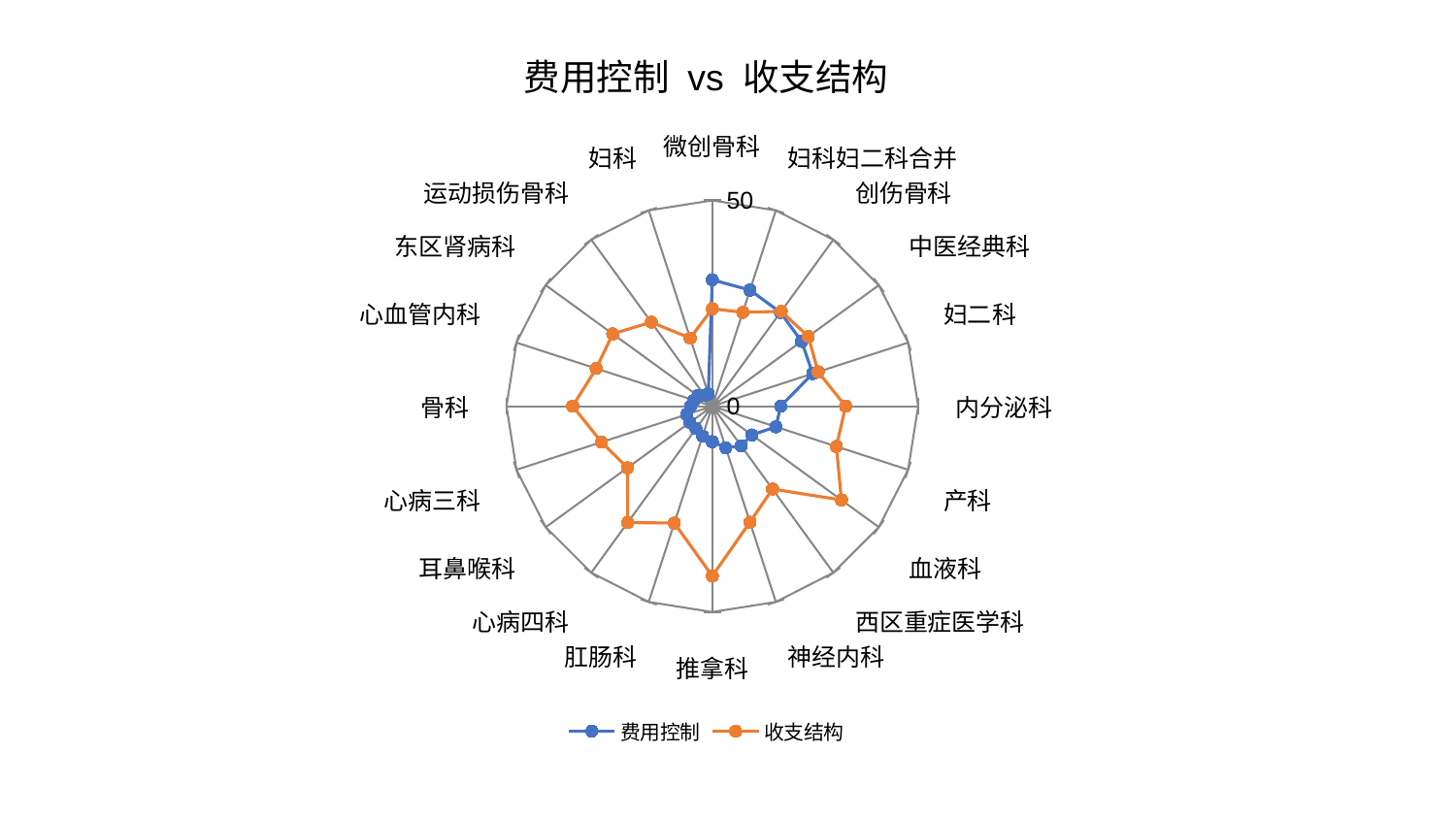

### Chart: 费用控制 vs 收支结构

| Category | 费用控制 | 收支结构 |
|---|---|---|
| 微创骨科 | 30.699231655211413 | 23.670008305739422 |
| 妇科妇二科合并 | 29.653118859886682 | 23.981709360803332 |
| 创伤骨科 | 28.173083856328034 | 28.48379028809376 |
| 中医经典科 | 26.80723204313603 | 28.820450777551496 |
| 妇二科 | 25.653244194771858 | 27.021834465626203 |
| 内分泌科 | 16.609420699194096 | 32.38769910410661 |
| 产科 | 16.24401614666569 | 31.689003877609416 |
| 血液科 | 11.90254492529241 | 38.78052766967154 |
| 西区重症医学科 | 11.89245624952706 | 24.883273205339194 |
| 神经内科 | 10.647044775373688 | 29.63525444441839 |
| 推拿科 | 8.628009867452263 | 41.24934961660986 |
| 肛肠科 | 7.618665307524928 | 29.855068875518956 |
| 心病四科 | 6.761113619612885 | 34.94881936423559 |
| 耳鼻喉科 | 6.726398397127294 | 25.467707054440773 |
| 心病三科 | 6.567787491373004 | 28.28233457146001 |
| 骨科 | 5.327836908076191 | 33.9086971154255 |
| 心血管内科 | 4.692118624113261 | 29.64403063330095 |
| 东区肾病科 | 4.328541955640158 | 29.902394751451734 |
| 运动损伤骨科 | 3.232303970144935 | 25.23022954541195 |
| 妇科 | 3.1228378652848345 | 17.38866089077333 |
42